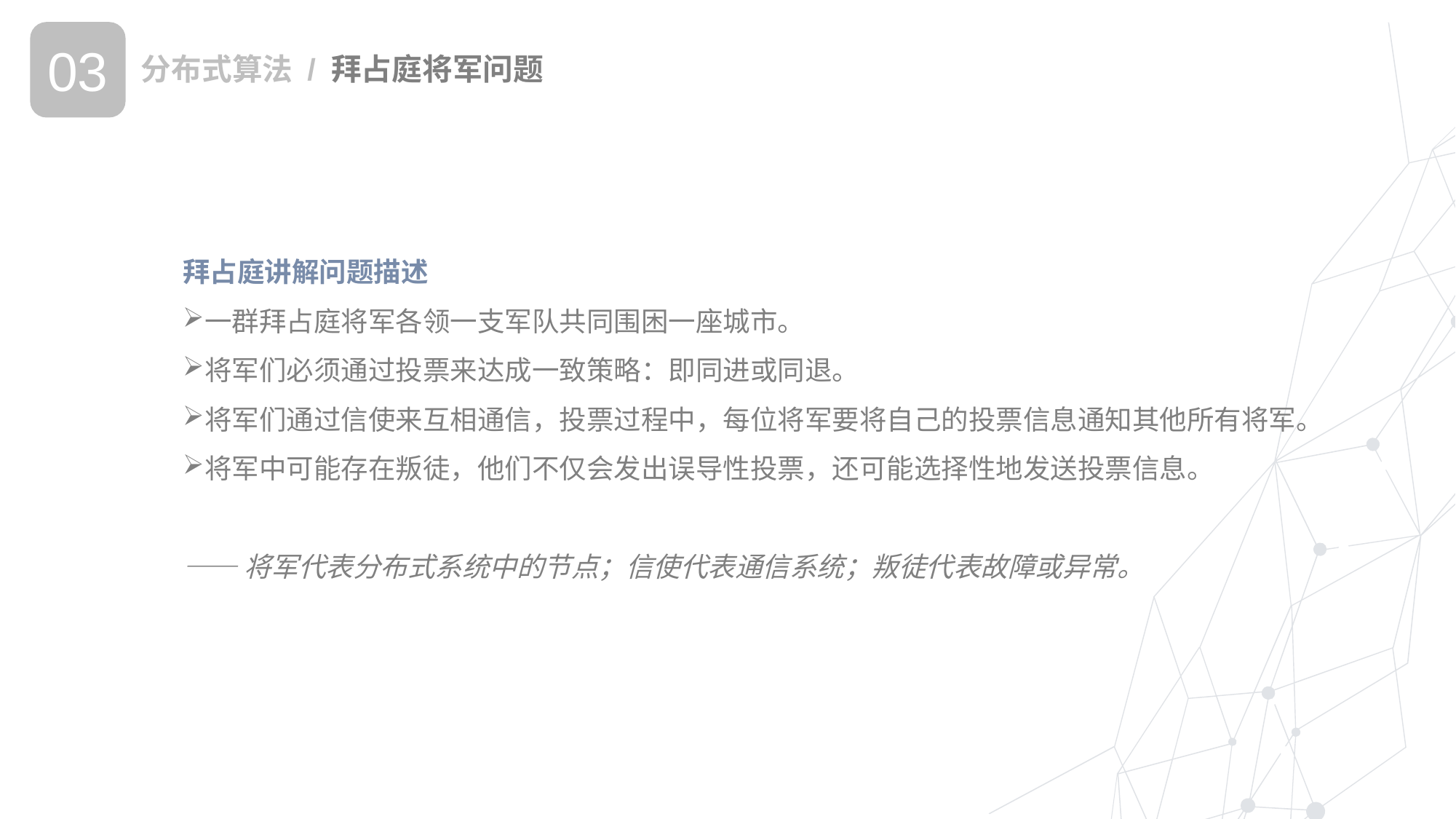

03
分布式算法 / 拜占庭将军问题

拜占庭讲解问题描述
一群拜占庭将军各领一支军队共同围困一座城市。
将军们必须通过投票来达成一致策略：即同进或同退。
将军们通过信使来互相通信，投票过程中，每位将军要将自己的投票信息通知其他所有将军。
将军中可能存在叛徒，他们不仅会发出误导性投票，还可能选择性地发送投票信息。

——将军代表分布式系统中的节点；信使代表通信系统；叛徒代表故障或异常。